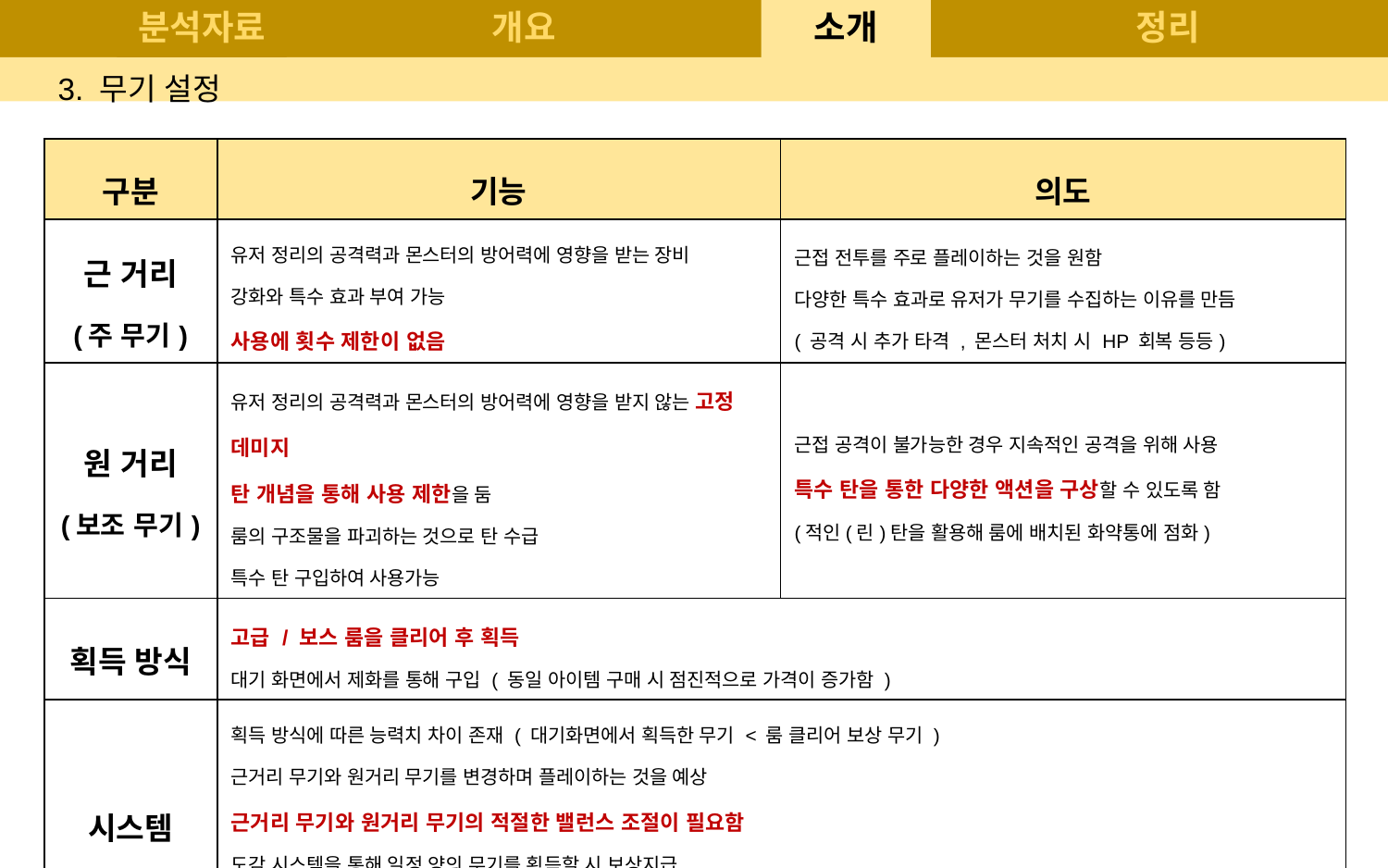

# 분석자료
개요
소개
정리
3. 무기 설정
| 구분 | 기능 | 의도 |
| --- | --- | --- |
| 근 거리 (주 무기) | 유저 정리의 공격력과 몬스터의 방어력에 영향을 받는 장비 강화와 특수 효과 부여 가능 사용에 횟수 제한이 없음 | 근접 전투를 주로 플레이하는 것을 원함 다양한 특수 효과로 유저가 무기를 수집하는 이유를 만듬 ( 공격 시 추가 타격 , 몬스터 처치 시 HP 회복 등등) |
| 원 거리 (보조 무기) | 유저 정리의 공격력과 몬스터의 방어력에 영향을 받지 않는 고정 데미지 탄 개념을 통해 사용 제한을 둠 룸의 구조물을 파괴하는 것으로 탄 수급 특수 탄 구입하여 사용가능 | 근접 공격이 불가능한 경우 지속적인 공격을 위해 사용 특수 탄을 통한 다양한 액션을 구상할 수 있도록 함 (적인(린)탄을 활용해 룸에 배치된 화약통에 점화) |
| 획득 방식 | 고급 / 보스 룸을 클리어 후 획득 대기 화면에서 제화를 통해 구입 ( 동일 아이템 구매 시 점진적으로 가격이 증가함 ) |  |
| 시스템 | 획득 방식에 따른 능력치 차이 존재 ( 대기화면에서 획득한 무기 < 룸 클리어 보상 무기 ) 근거리 무기와 원거리 무기를 변경하며 플레이하는 것을 예상 근거리 무기와 원거리 무기의 적절한 밸런스 조절이 필요함 도감 시스템을 통해 일정 양의 무기를 획득할 시 보상지급 동일한 무기를 획득할 경우 기존의 무기의 성능을 일부 강화 |  |